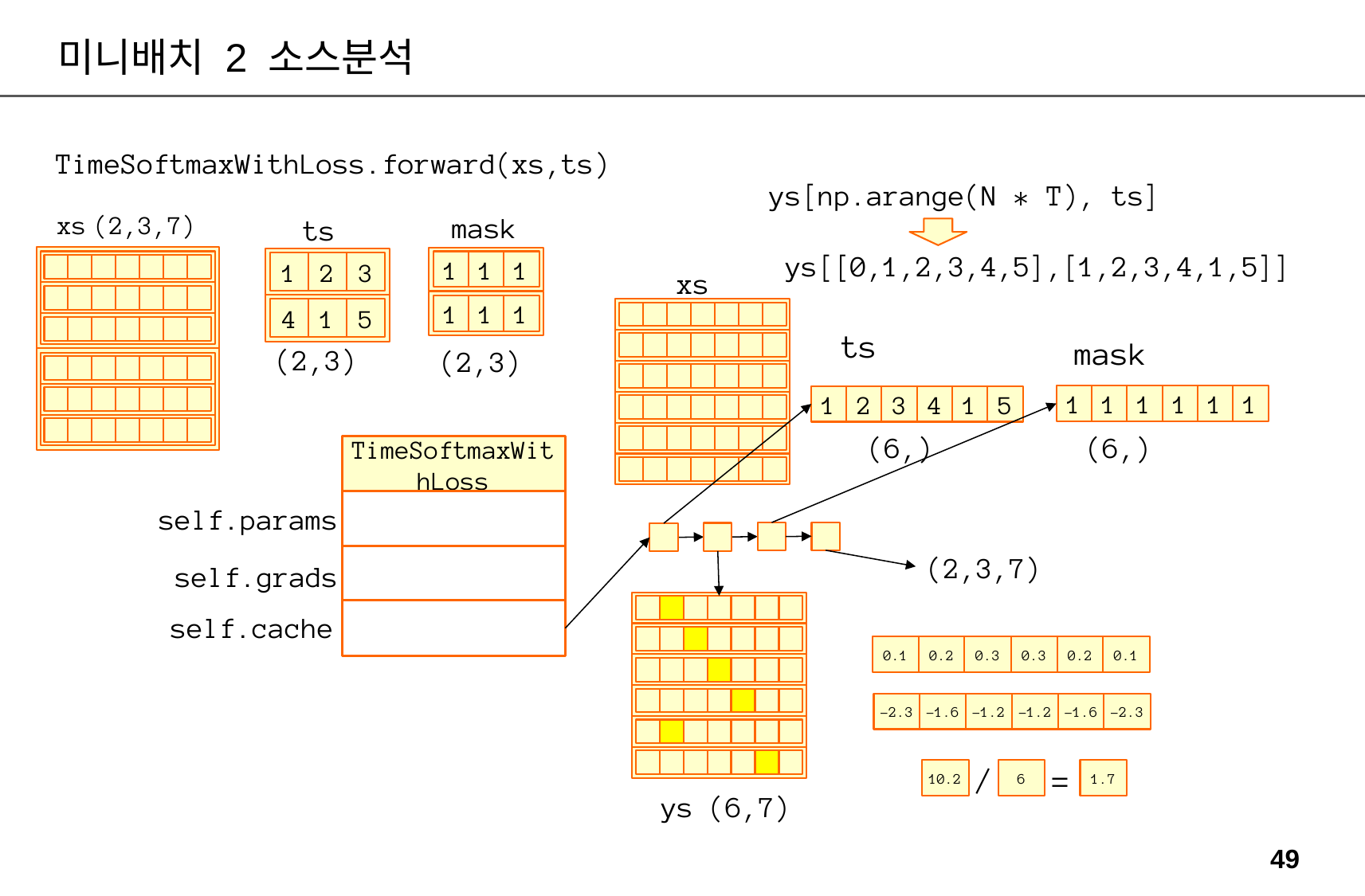

미니배치 2 소스분석
TimeSoftmaxWithLoss.forward(xs,ts)
ys[np.arange(N * T), ts]
(2,3,7)
xs
mask
ts

ys[[0,1,2,3,4,5],[1,2,3,4,1,5]]

1
1
1
1
2
3
xs

1
1
1

4
1
5

ts
mask

(2,3)
(2,3)

1
1
1
1
1
1
1
2
3
4
1
5

(6,)
(6,)

TimeSoftmaxWithLoss

self.params

(2,3,7)

self.grads

self.cache

0.1
0.2
0.3
0.3
0.2
0.1

-1.2
-1.6
-2.3
-2.3
-1.6
-1.2

/
=
10.2
6
1.7
ys
(6,7)